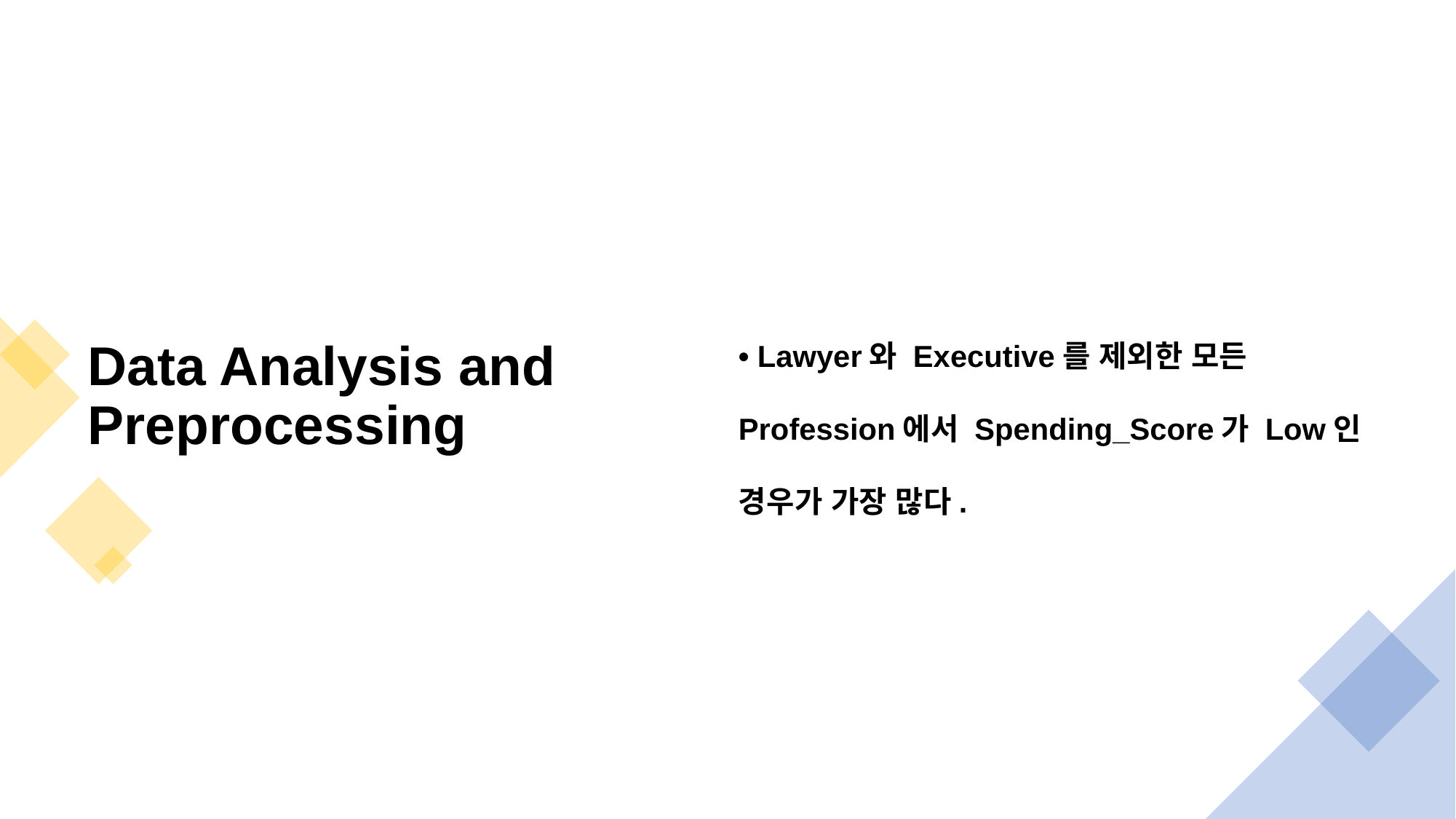

# Data Analysis and Preprocessing
• Lawyer와 Executive를 제외한 모든 Profession에서 Spending_Score가 Low인 경우가 가장 많다.